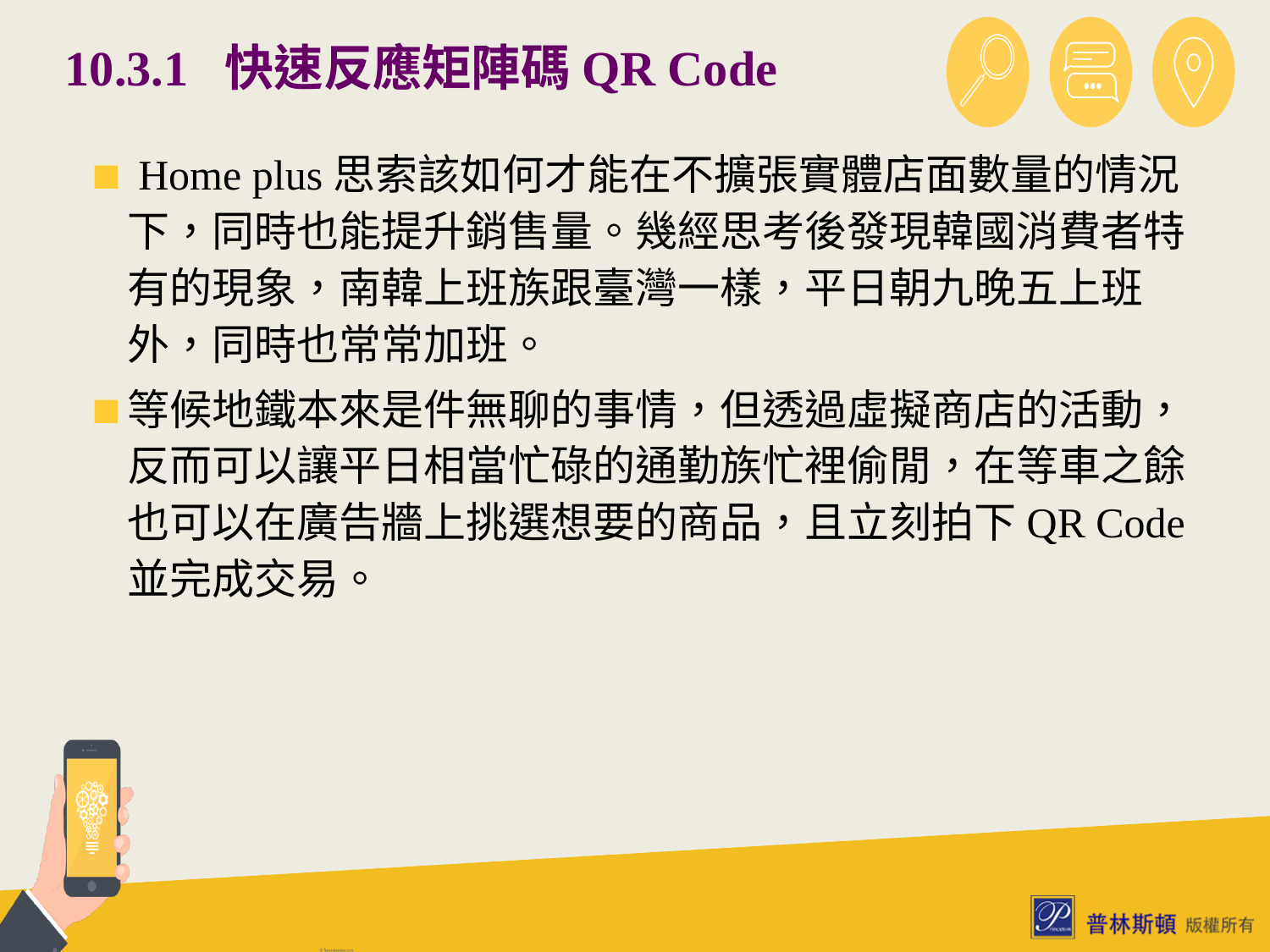

# 10.3.1  快速反應矩陣碼QR Code
 Home plus思索該如何才能在不擴張實體店面數量的情況下，同時也能提升銷售量。幾經思考後發現韓國消費者特有的現象，南韓上班族跟臺灣一樣，平日朝九晚五上班外，同時也常常加班。
等候地鐵本來是件無聊的事情，但透過虛擬商店的活動，反而可以讓平日相當忙碌的通勤族忙裡偷閒，在等車之餘也可以在廣告牆上挑選想要的商品，且立刻拍下QR Code並完成交易。